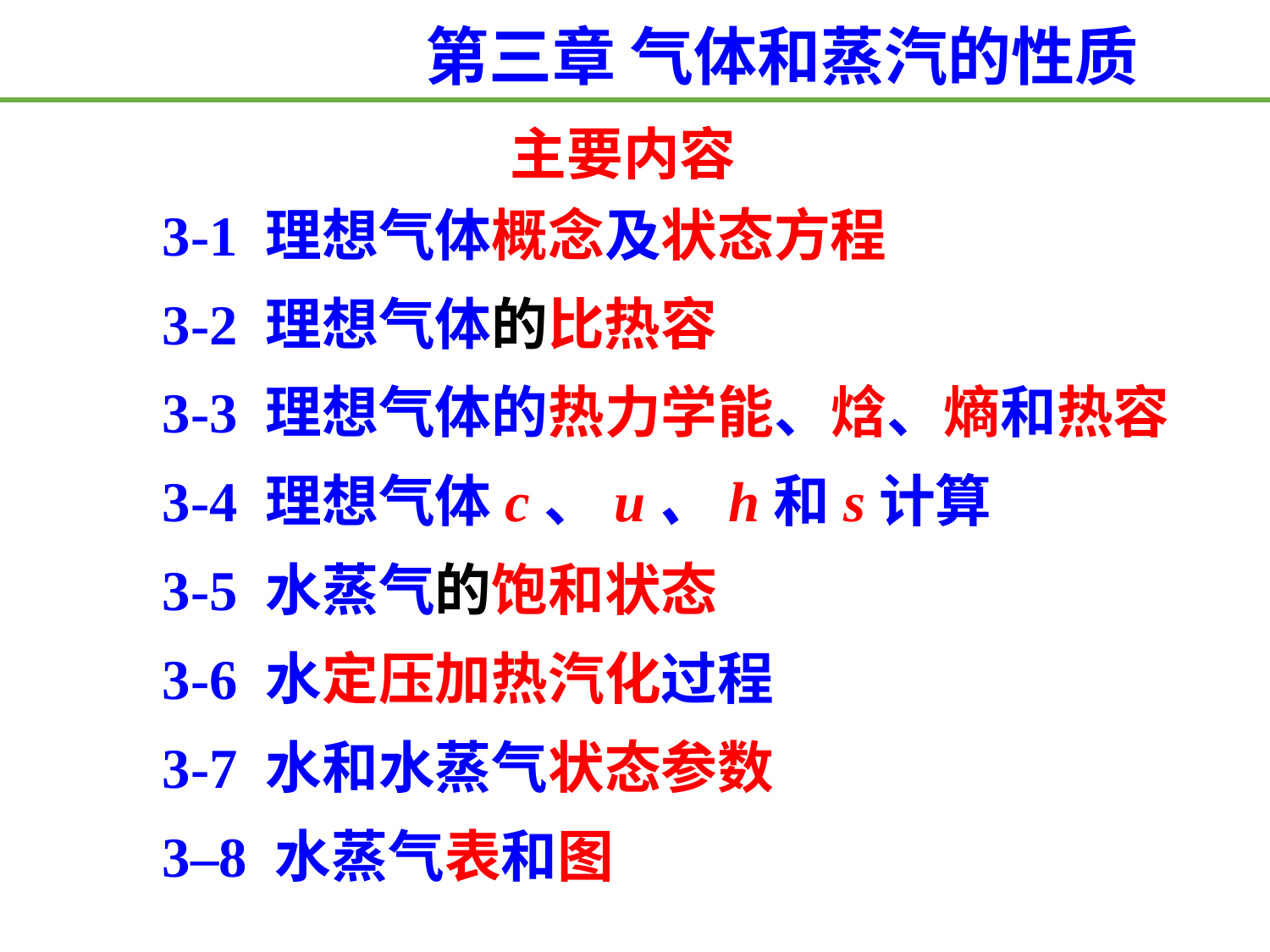

第三章 气体和蒸汽的性质
主要内容
3-1 理想气体概念及状态方程
3-2 理想气体的比热容
3-3 理想气体的热力学能、焓、熵和热容
3-4 理想气体c、u、h和s计算
3-5 水蒸气的饱和状态
3-6 水定压加热汽化过程
3-7 水和水蒸气状态参数
3–8 水蒸气表和图